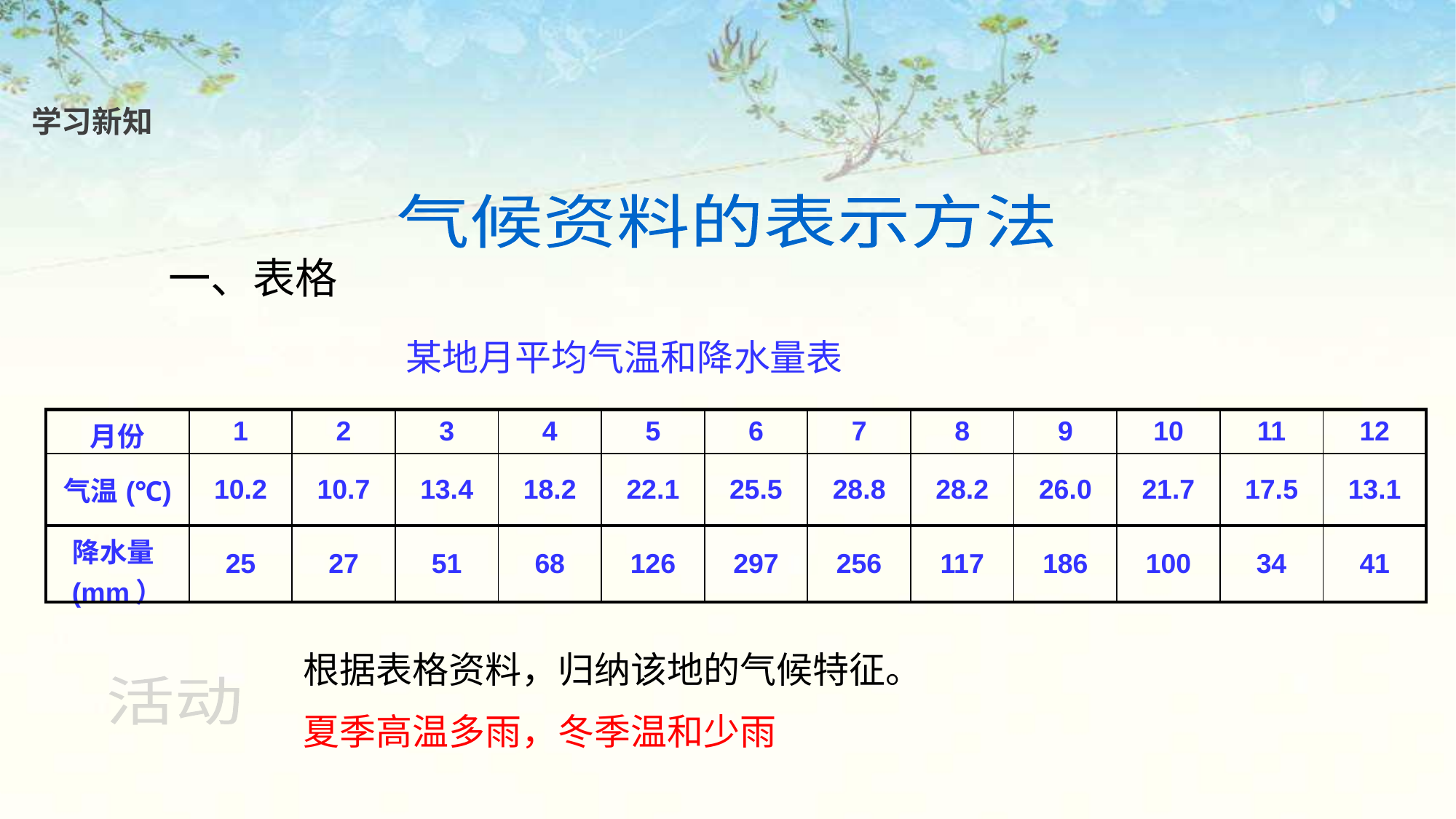

学习新知
气候资料的表示方法
一、表格
某地月平均气温和降水量表
| 月份 | 1 | 2 | 3 | 4 | 5 | 6 | 7 | 8 | 9 | 10 | 11 | 12 |
| --- | --- | --- | --- | --- | --- | --- | --- | --- | --- | --- | --- | --- |
| 气温(℃) | 10.2 | 10.7 | 13.4 | 18.2 | 22.1 | 25.5 | 28.8 | 28.2 | 26.0 | 21.7 | 17.5 | 13.1 |
| 降水量(mm） | 25 | 27 | 51 | 68 | 126 | 297 | 256 | 117 | 186 | 100 | 34 | 41 |
根据表格资料，归纳该地的气候特征。
夏季高温多雨，冬季温和少雨
活动